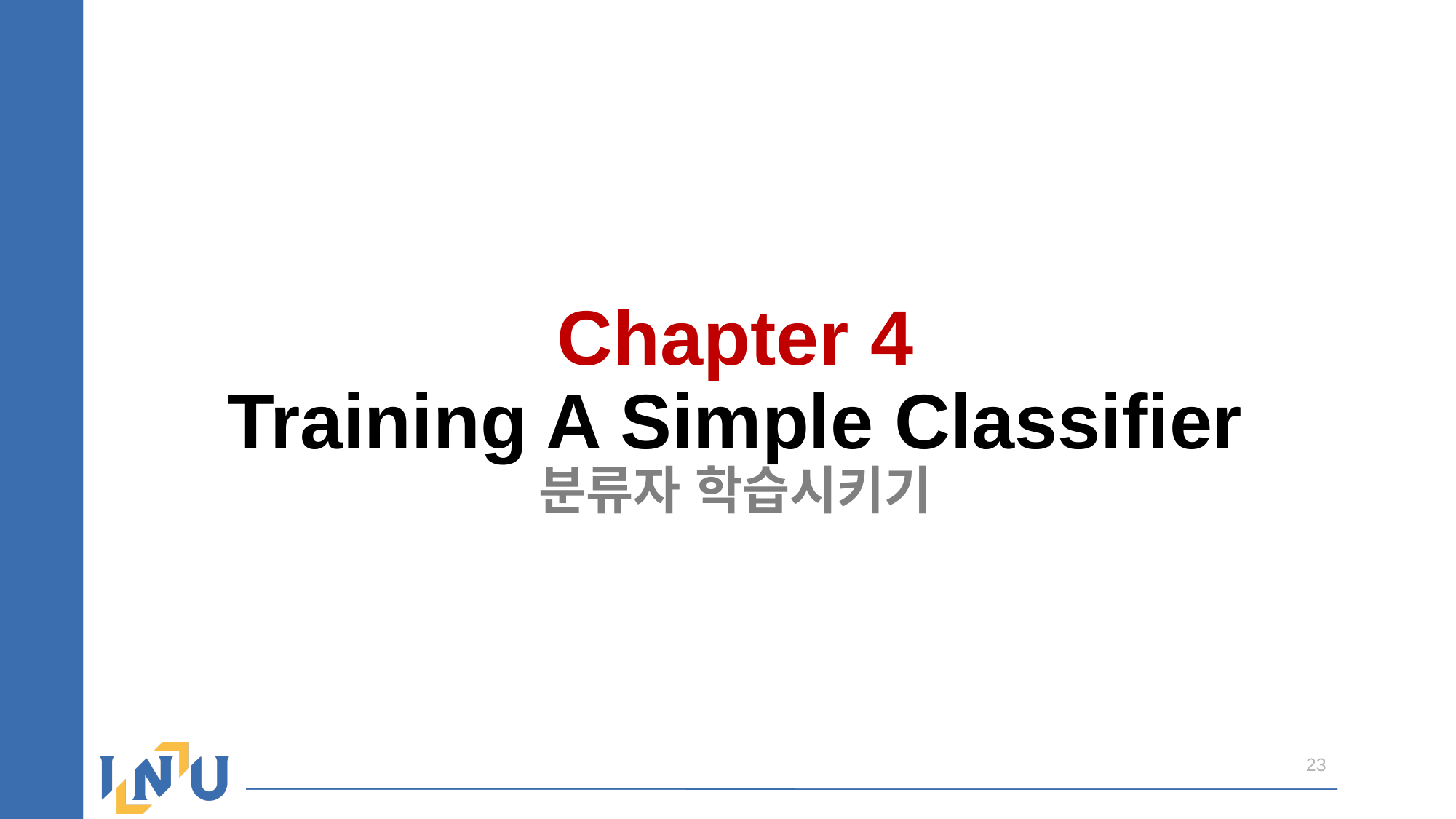

# Chapter 4 Training A Simple Classifier 분류자 학습시키기
23